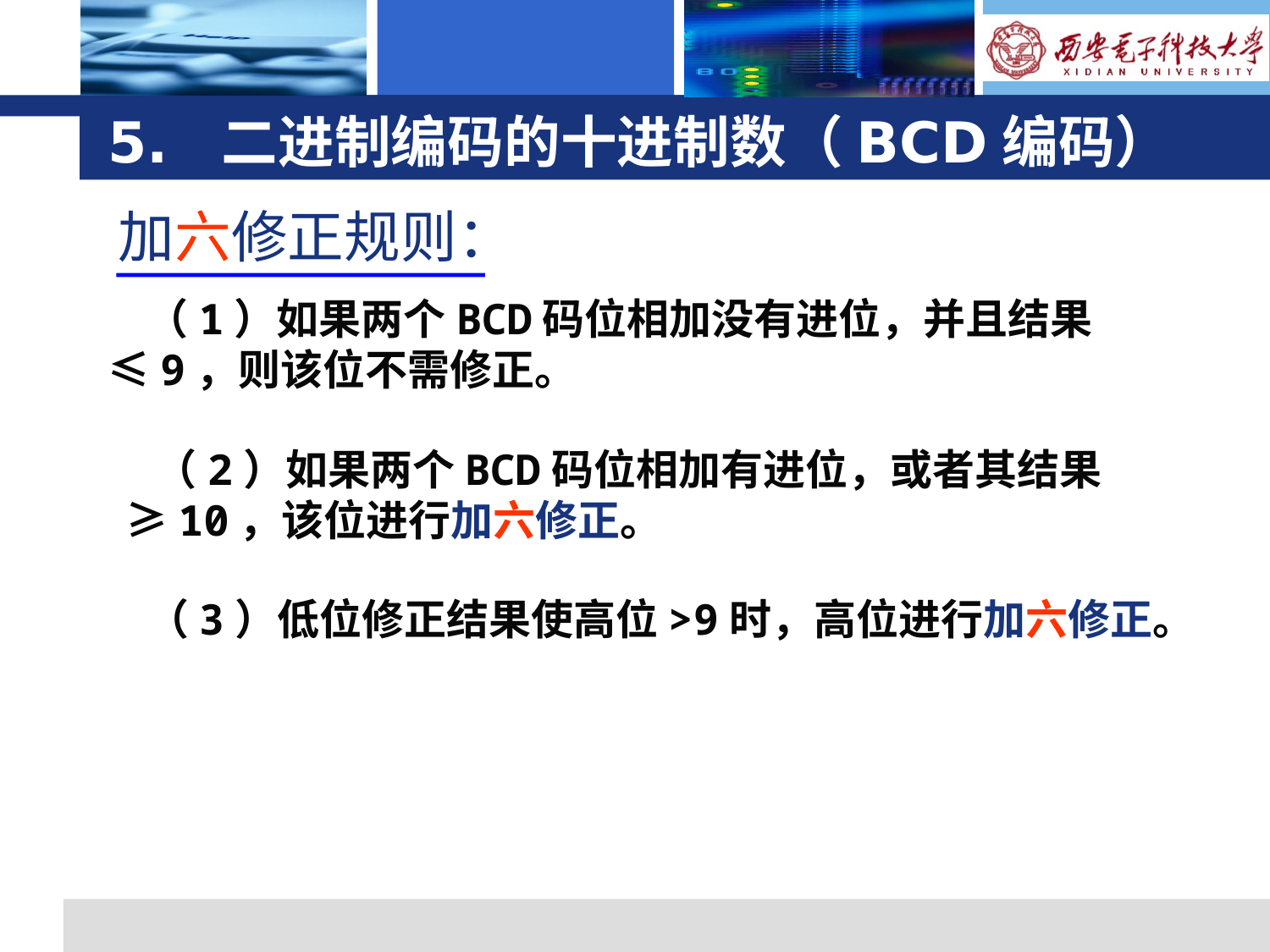

# 5.  二进制编码的十进制数（BCD编码）

加六修正规则：

   （1）如果两个BCD码位相加没有进位，并且结果≤9，则该位不需修正。
   （2）如果两个BCD码位相加有进位，或者其结果≥10，该位进行加六修正。
   （3）低位修正结果使高位>9时，高位进行加六修正。